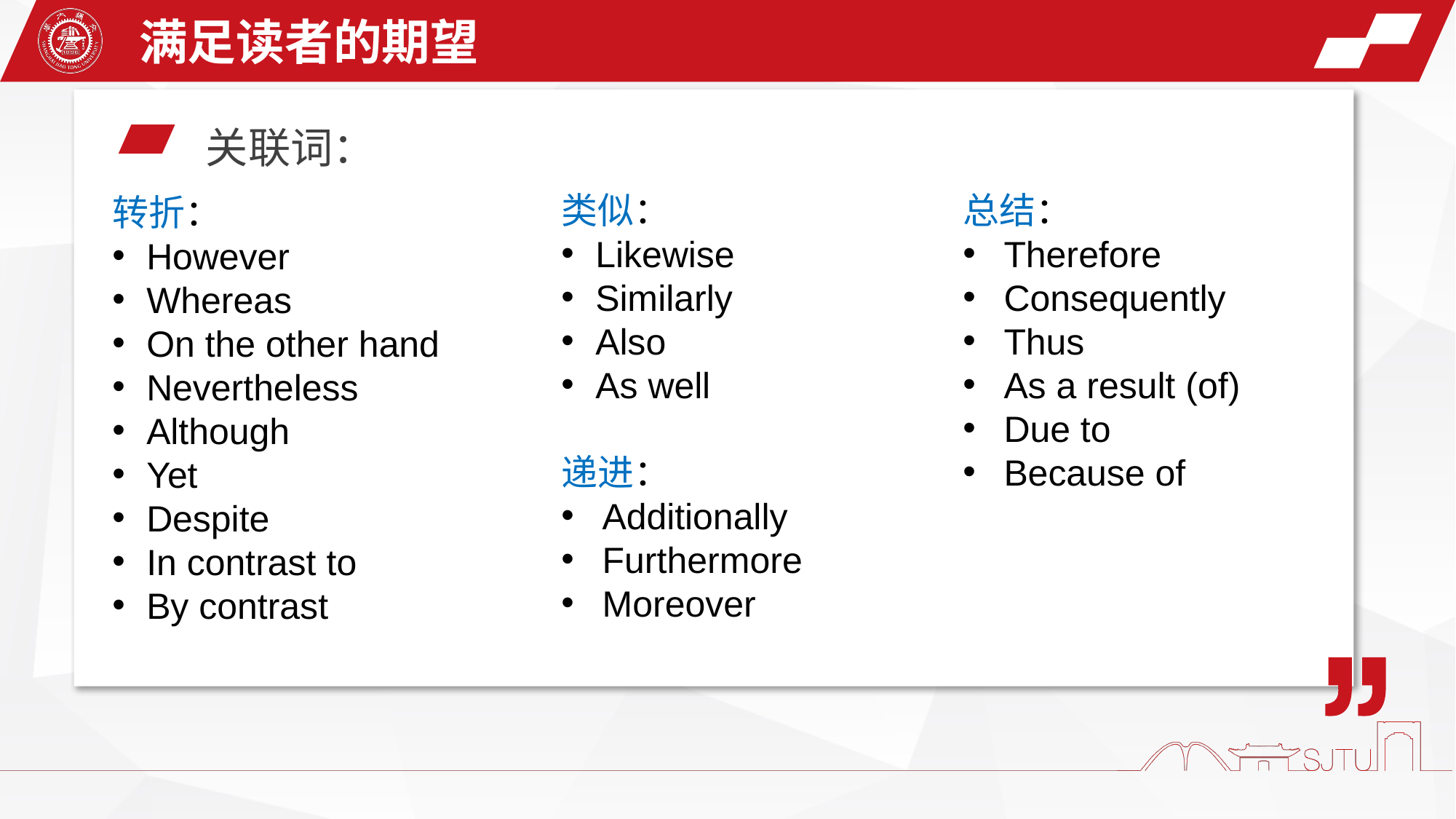

满足读者的期望

关联词：

类似：
Likewise
Similarly
Also
As well

递进：
Additionally
Furthermore
Moreover
总结：
Therefore
Consequently
Thus
As a result (of)
Due to
Because of
转折：
However
Whereas
On the other hand
Nevertheless
Although
Yet
Despite
In contrast to
By contrast